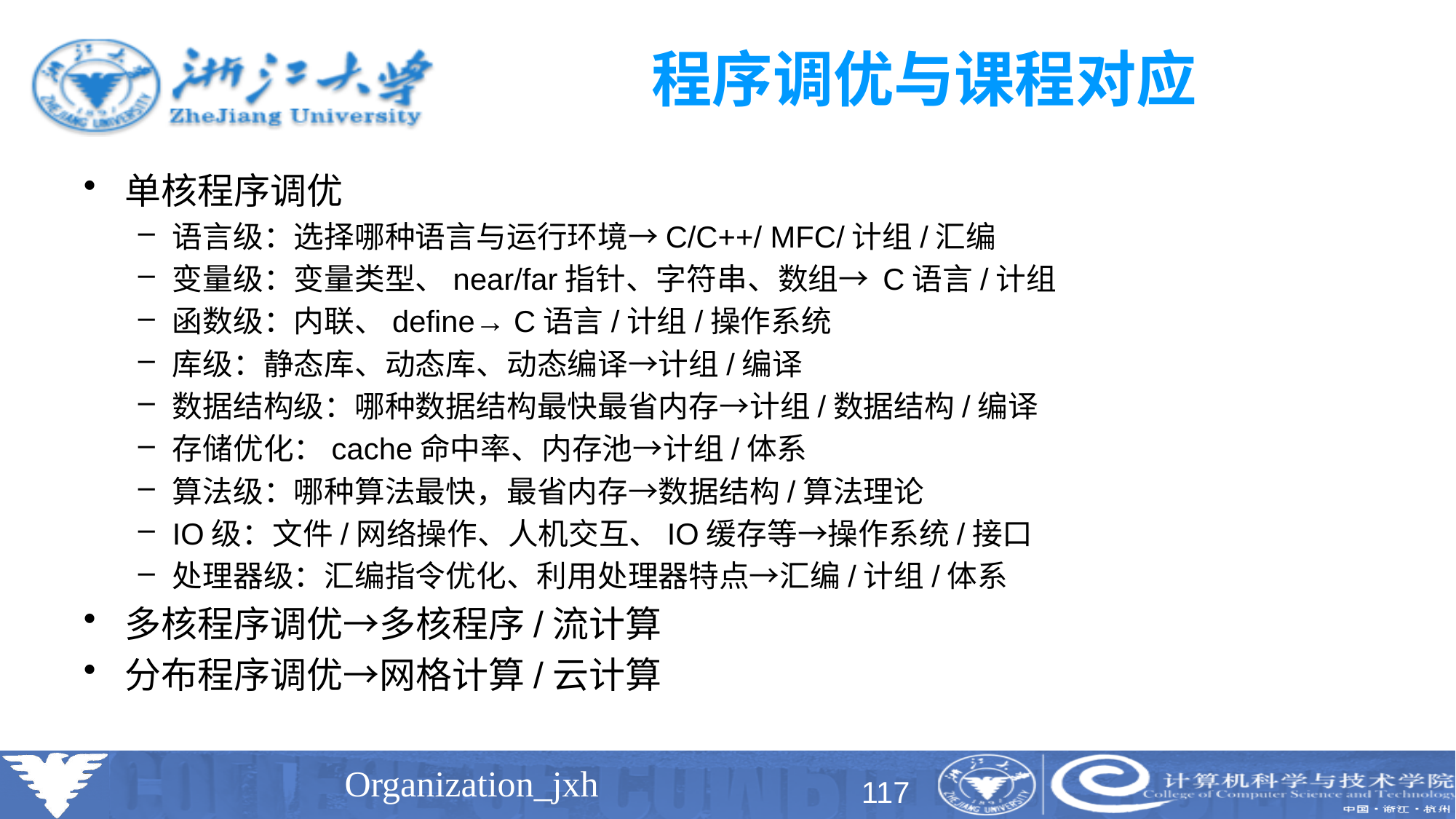

# 程序调优与课程对应
单核程序调优
语言级：选择哪种语言与运行环境→C/C++/ MFC/计组/汇编
变量级：变量类型、near/far指针、字符串、数组→ C语言/计组
函数级：内联、define→ C语言/计组/操作系统
库级：静态库、动态库、动态编译→计组/编译
数据结构级：哪种数据结构最快最省内存→计组/数据结构/编译
存储优化：cache命中率、内存池→计组/体系
算法级：哪种算法最快，最省内存→数据结构/算法理论
IO级：文件/网络操作、人机交互、IO缓存等→操作系统/接口
处理器级：汇编指令优化、利用处理器特点→汇编/计组/体系
多核程序调优→多核程序/流计算
分布程序调优→网格计算/云计算